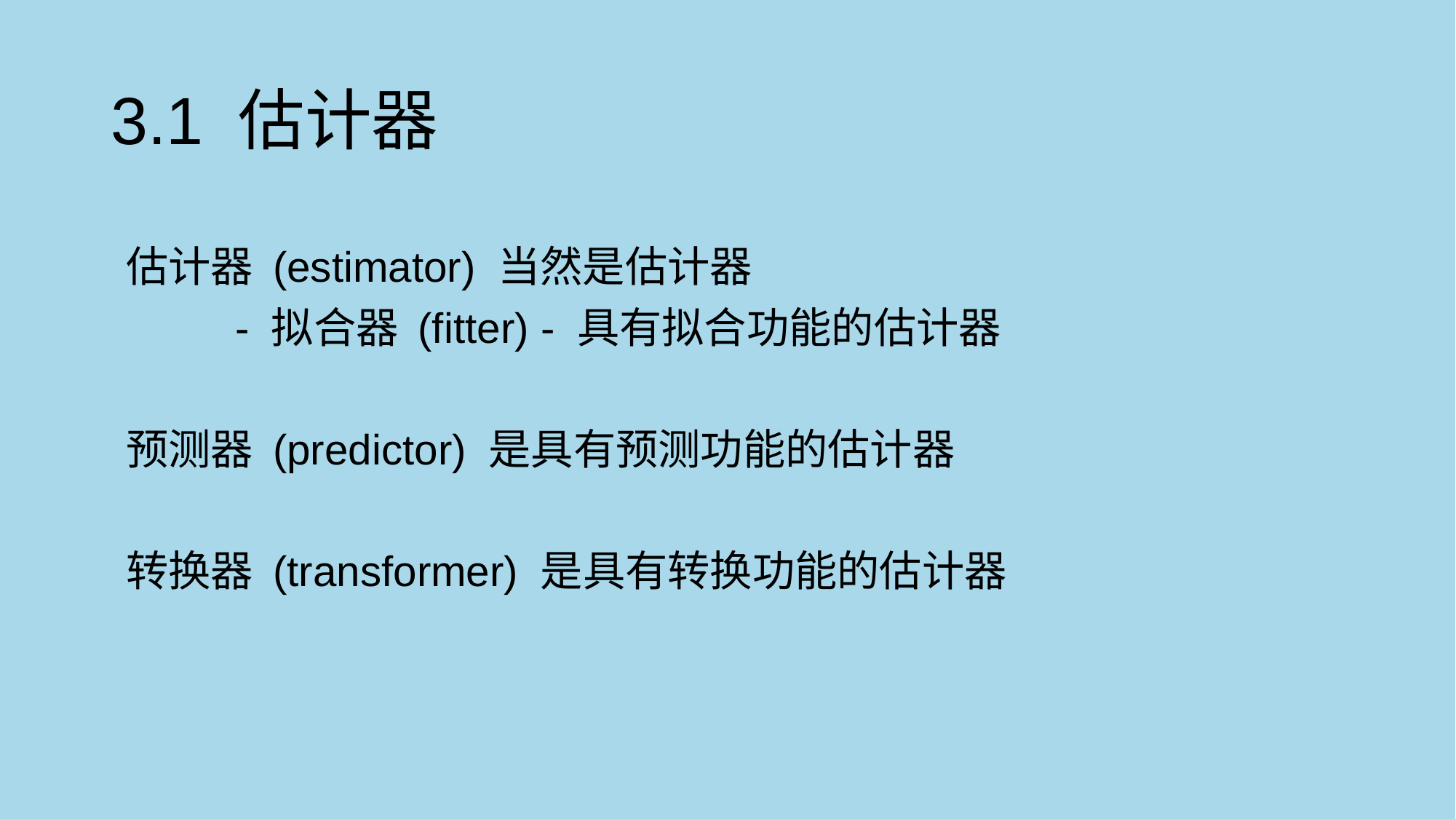

# 3.1 估计器

估计器 (estimator) 当然是估计器
	- 拟合器 (fitter) - 具有拟合功能的估计器

预测器 (predictor) 是具有预测功能的估计器

转换器 (transformer) 是具有转换功能的估计器